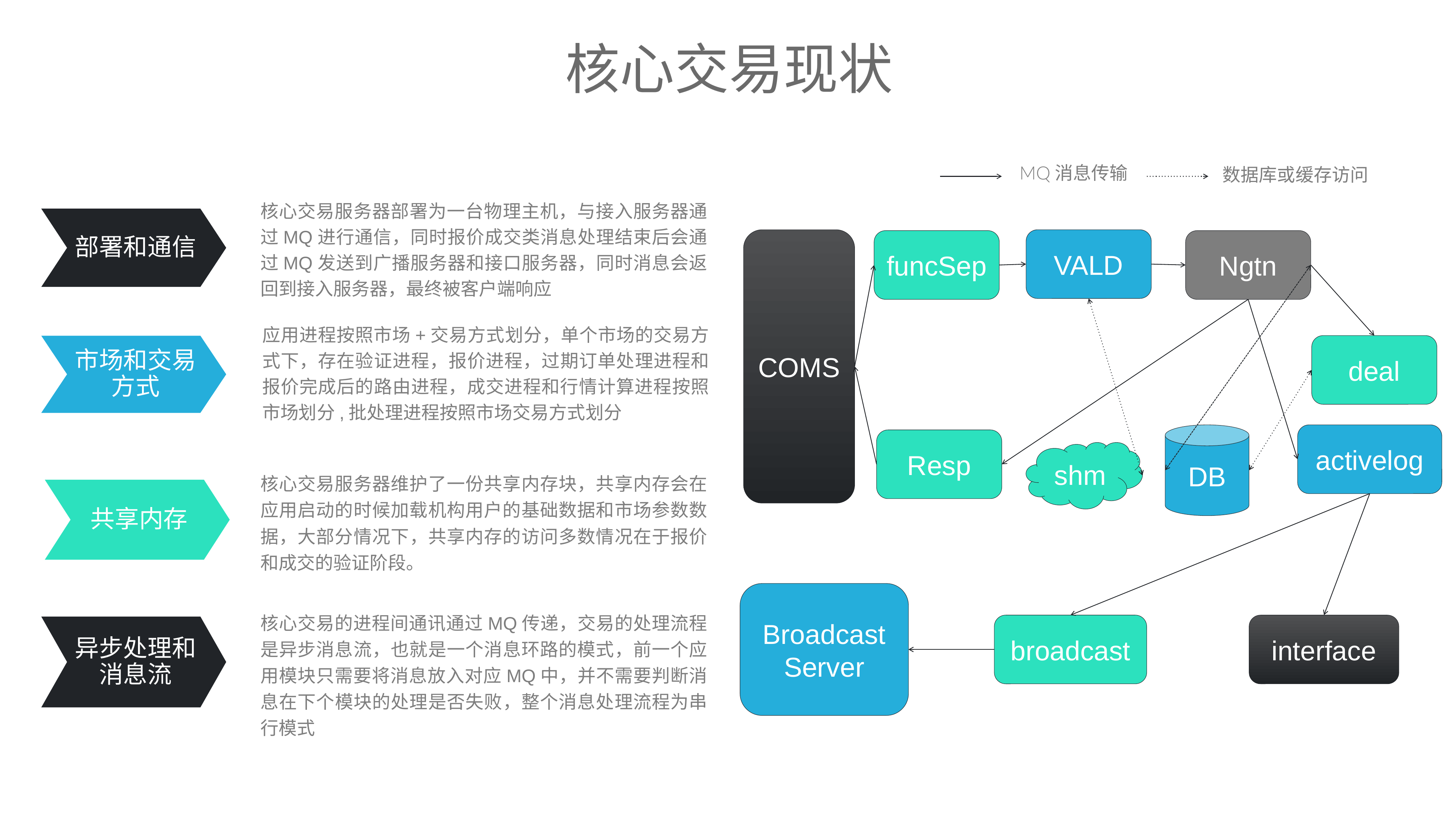

核心交易现状
MQ消息传输
数据库或缓存访问
核心交易服务器部署为一台物理主机，与接入服务器通过MQ进行通信，同时报价成交类消息处理结束后会通过MQ发送到广播服务器和接口服务器，同时消息会返回到接入服务器，最终被客户端响应
部署和通信
COMS
VALD
funcSep
Ngtn
应用进程按照市场+交易方式划分，单个市场的交易方式下，存在验证进程，报价进程，过期订单处理进程和报价完成后的路由进程，成交进程和行情计算进程按照市场划分,批处理进程按照市场交易方式划分
deal
市场和交易方式
DB
activelog
Resp
shm
核心交易服务器维护了一份共享内存块，共享内存会在应用启动的时候加载机构用户的基础数据和市场参数数据，大部分情况下，共享内存的访问多数情况在于报价和成交的验证阶段。
共享内存
Broadcast Server
核心交易的进程间通讯通过MQ传递，交易的处理流程是异步消息流，也就是一个消息环路的模式，前一个应用模块只需要将消息放入对应MQ中，并不需要判断消息在下个模块的处理是否失败，整个消息处理流程为串行模式
broadcast
interface
异步处理和消息流
Portfolio
The activities of a company associated with buying and selling a product or service. It includes advertising selling and delivering products to people. People who work in marketing departments of companies try to get the attention